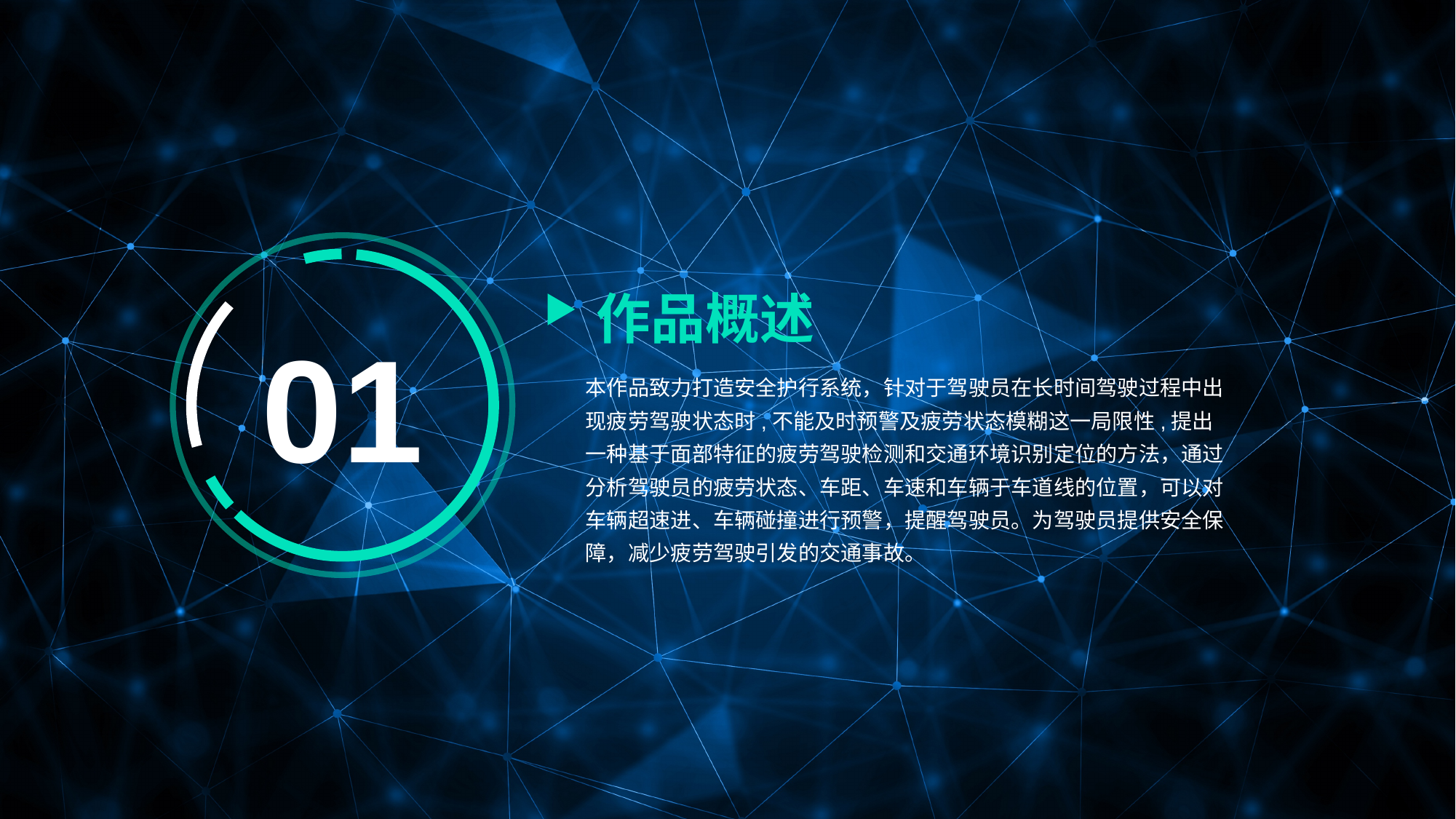

作品概述

01
本作品致力打造安全护行系统，针对于驾驶员在长时间驾驶过程中出现疲劳驾驶状态时,不能及时预警及疲劳状态模糊这一局限性,提出一种基于面部特征的疲劳驾驶检测和交通环境识别定位的方法，通过分析驾驶员的疲劳状态、车距、车速和车辆于车道线的位置，可以对车辆超速进、车辆碰撞进行预警，提醒驾驶员。为驾驶员提供安全保障，减少疲劳驾驶引发的交通事故。